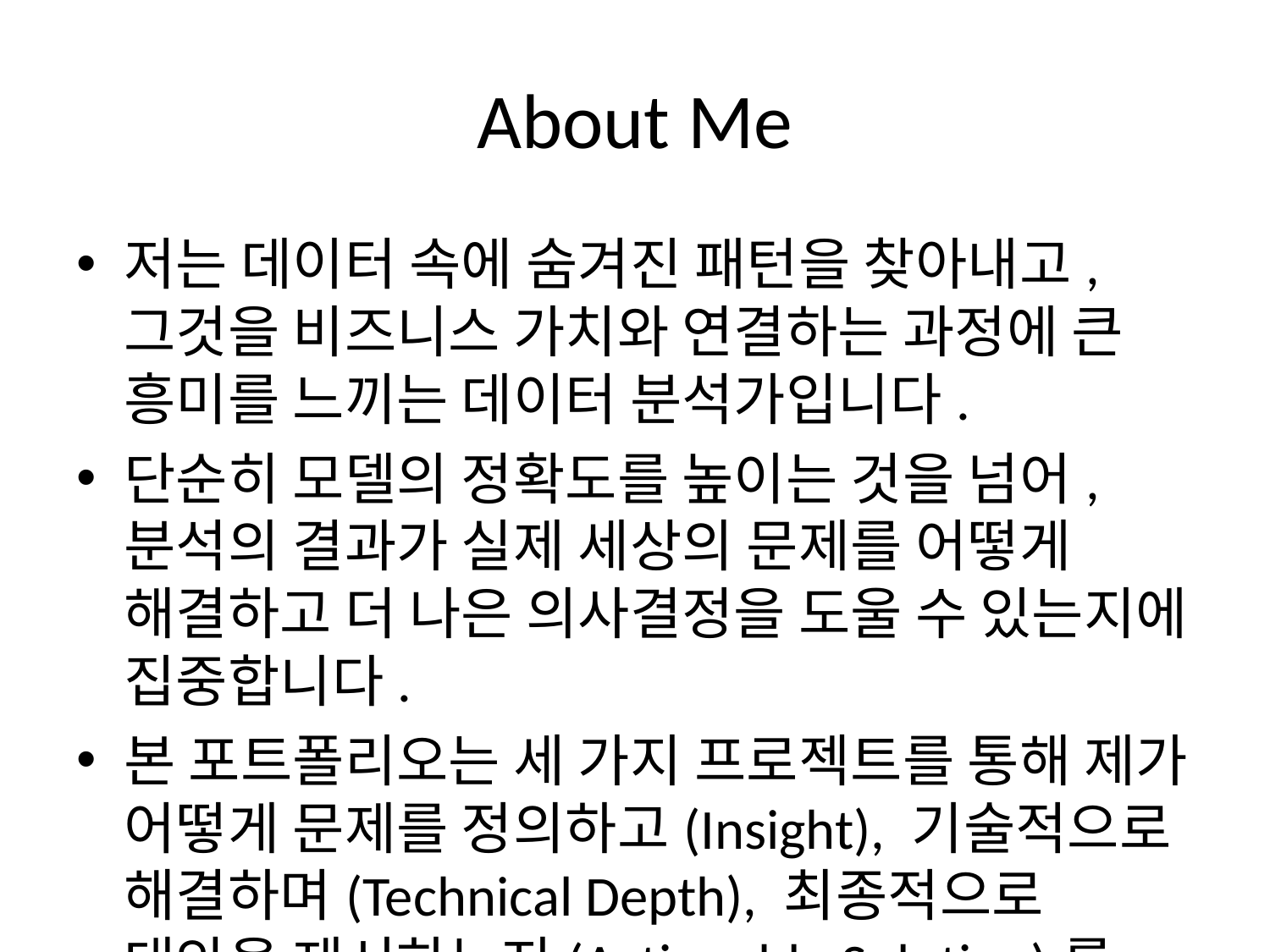

# About Me
저는 데이터 속에 숨겨진 패턴을 찾아내고, 그것을 비즈니스 가치와 연결하는 과정에 큰 흥미를 느끼는 데이터 분석가입니다.
단순히 모델의 정확도를 높이는 것을 넘어, 분석의 결과가 실제 세상의 문제를 어떻게 해결하고 더 나은 의사결정을 도울 수 있는지에 집중합니다.
본 포트폴리오는 세 가지 프로젝트를 통해 제가 어떻게 문제를 정의하고(Insight), 기술적으로 해결하며(Technical Depth), 최종적으로 대안을 제시하는지(Actionable Solution)를 보여줍니다.